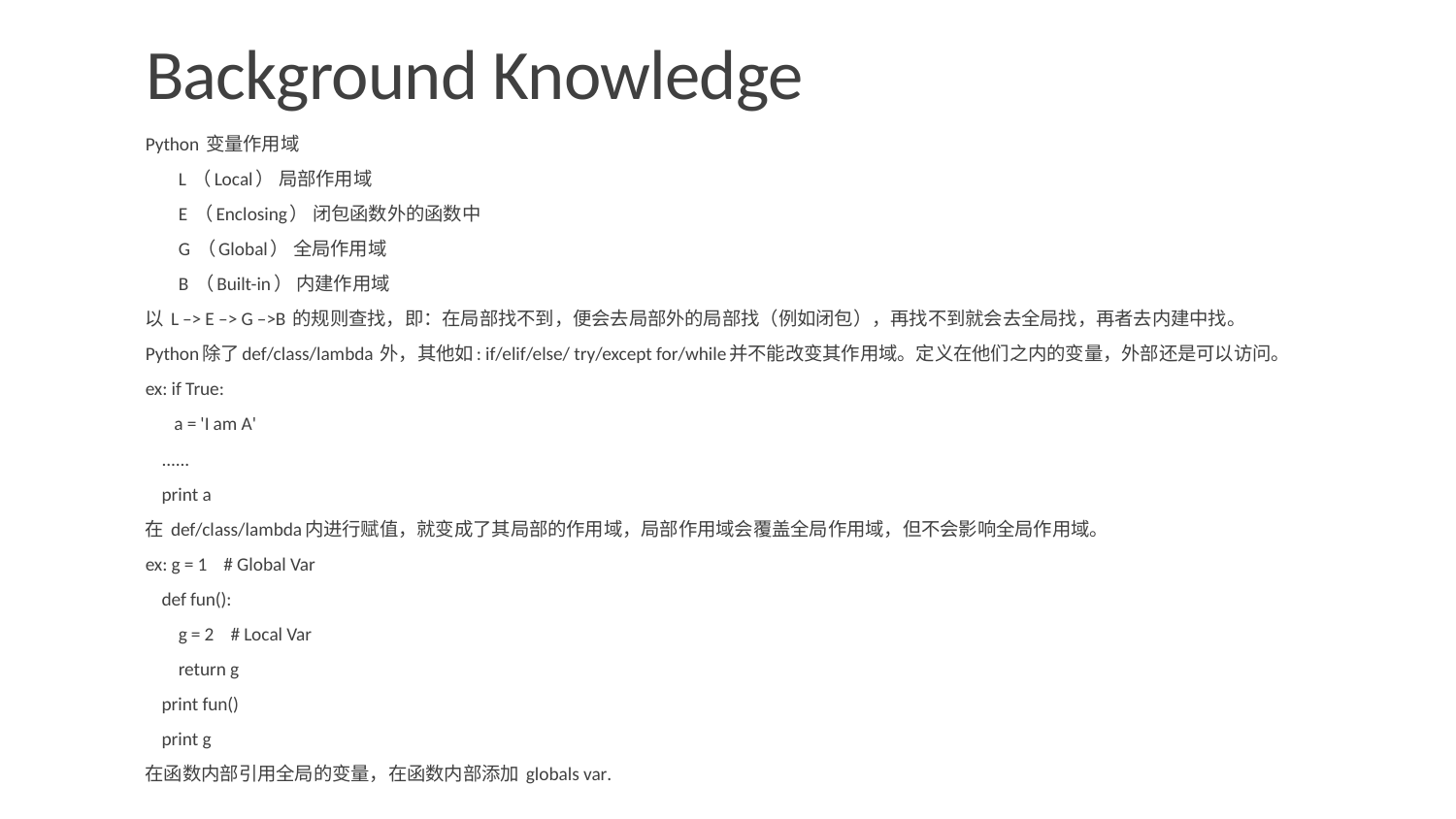

# Background Knowledge
Python 变量作用域
        L （Local） 局部作用域
        E （Enclosing） 闭包函数外的函数中
        G （Global） 全局作用域
        B （Built-in） 内建作用域
以 L –> E –> G –>B 的规则查找，即：在局部找不到，便会去局部外的局部找（例如闭包），再找不到就会去全局找，再者去内建中找。
Python除了def/class/lambda 外，其他如: if/elif/else/ try/except for/while并不能改变其作用域。定义在他们之内的变量，外部还是可以访问。
ex: if True:
       a = 'I am A'
    ......
    print a
在 def/class/lambda内进行赋值，就变成了其局部的作用域，局部作用域会覆盖全局作用域，但不会影响全局作用域。
ex: g = 1    # Global Var
    def fun():
        g = 2    # Local Var
        return g
    print fun()
    print g
在函数内部引用全局的变量，在函数内部添加 globals var.
57